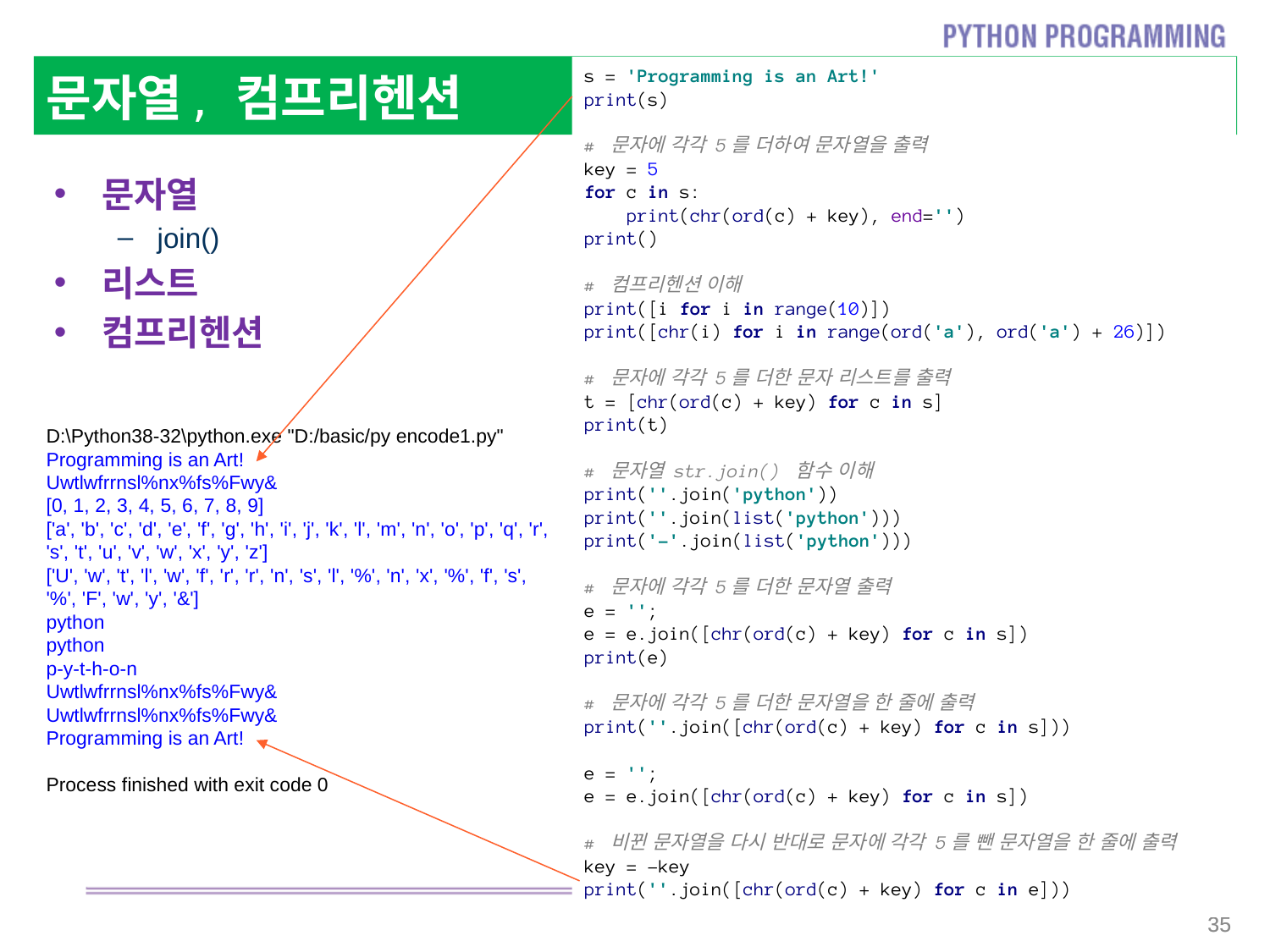

s = 'Programming is an Art!'
print(s)
# 문자에 각각 5를 더하여 문자열을 출력
key = 5
for c in s:
    print(chr(ord(c) + key), end='')
print()
# 컴프리헨션 이해
print([i for i in range(10)])
print([chr(i) for i in range(ord('a'), ord('a') + 26)])
# 문자에 각각 5를 더한 문자 리스트를 출력
t = [chr(ord(c) + key) for c in s]
print(t)
# 문자열 str.join() 함수 이해
print(''.join('python'))
print(''.join(list('python')))
print('-'.join(list('python')))
# 문자에 각각 5를 더한 문자열 출력
e = '';
e = e.join([chr(ord(c) + key) for c in s])
print(e)
# 문자에 각각 5를 더한 문자열을 한 줄에 출력
print(''.join([chr(ord(c) + key) for c in s]))
e = '';
e = e.join([chr(ord(c) + key) for c in s])
# 비뀐 문자열을 다시 반대로 문자에 각각 5를 뺀 문자열을 한 줄에 출력
key = -key
print(''.join([chr(ord(c) + key) for c in e]))
# 문자열, 컴프리헨션
문자열
join()
리스트
컴프리헨션

D:\Python38-32\python.exe "D:/basic/py encode1.py"
Programming is an Art!
Uwtlwfrrnsl%nx%fs%Fwy&
[0, 1, 2, 3, 4, 5, 6, 7, 8, 9]
['a', 'b', 'c', 'd', 'e', 'f', 'g', 'h', 'i', 'j', 'k', 'l', 'm', 'n', 'o', 'p', 'q', 'r', 's', 't', 'u', 'v', 'w', 'x', 'y', 'z']
['U', 'w', 't', 'l', 'w', 'f', 'r', 'r', 'n', 's', 'l', '%', 'n', 'x', '%', 'f', 's', '%', 'F', 'w', 'y', '&']
python
python
p-y-t-h-o-n
Uwtlwfrrnsl%nx%fs%Fwy&
Uwtlwfrrnsl%nx%fs%Fwy&
Programming is an Art!

Process finished with exit code 0
35